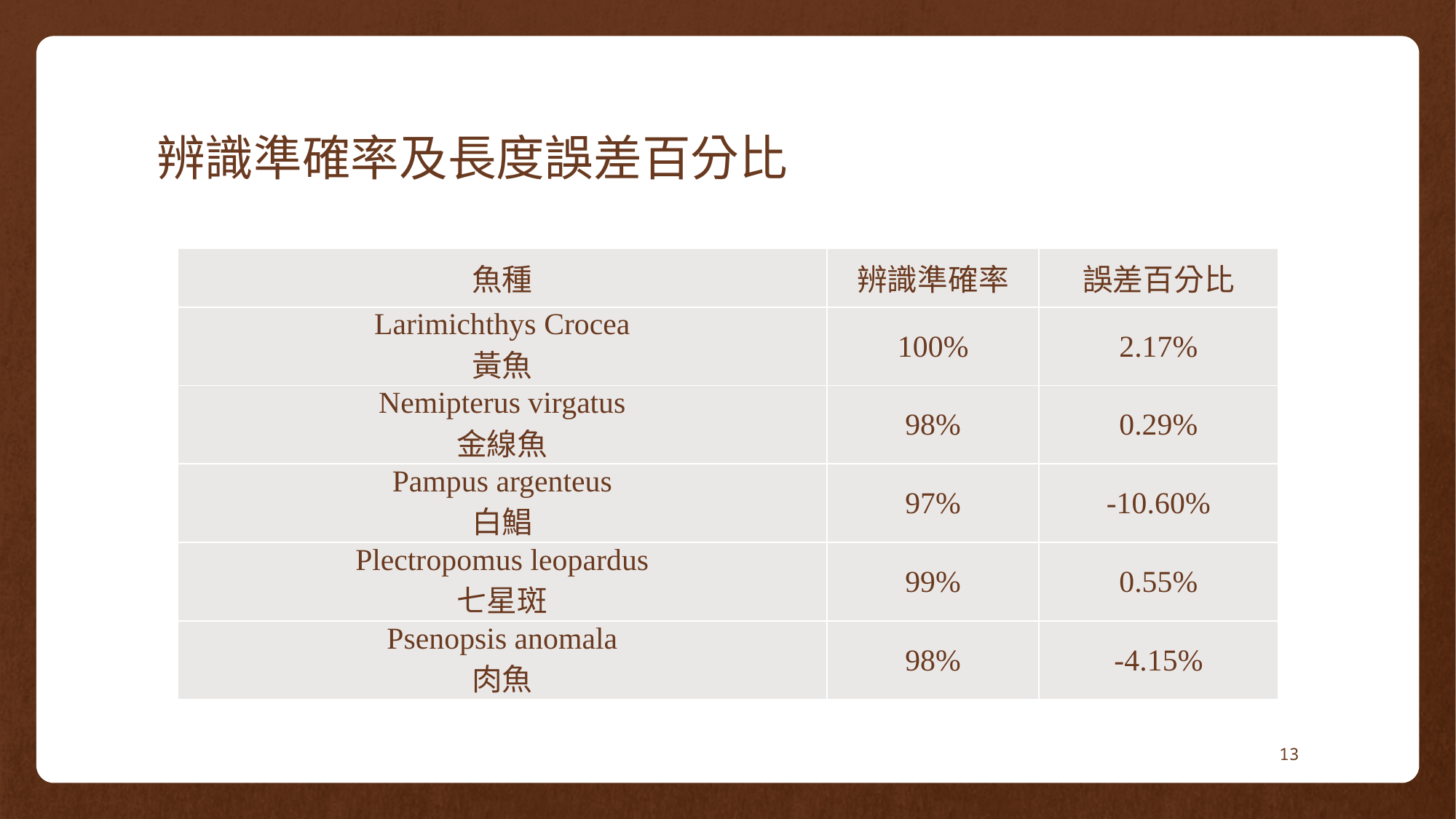

# 辨識準確率及長度誤差百分比
| 魚種 | 辨識準確率 | 誤差百分比 |
| --- | --- | --- |
| Larimichthys Crocea 黃魚 | 100% | 2.17% |
| Nemipterus virgatus 金線魚 | 98% | 0.29% |
| Pampus argenteus 白鯧 | 97% | -10.60% |
| Plectropomus leopardus 七星斑 | 99% | 0.55% |
| Psenopsis anomala 肉魚 | 98% | -4.15% |
13